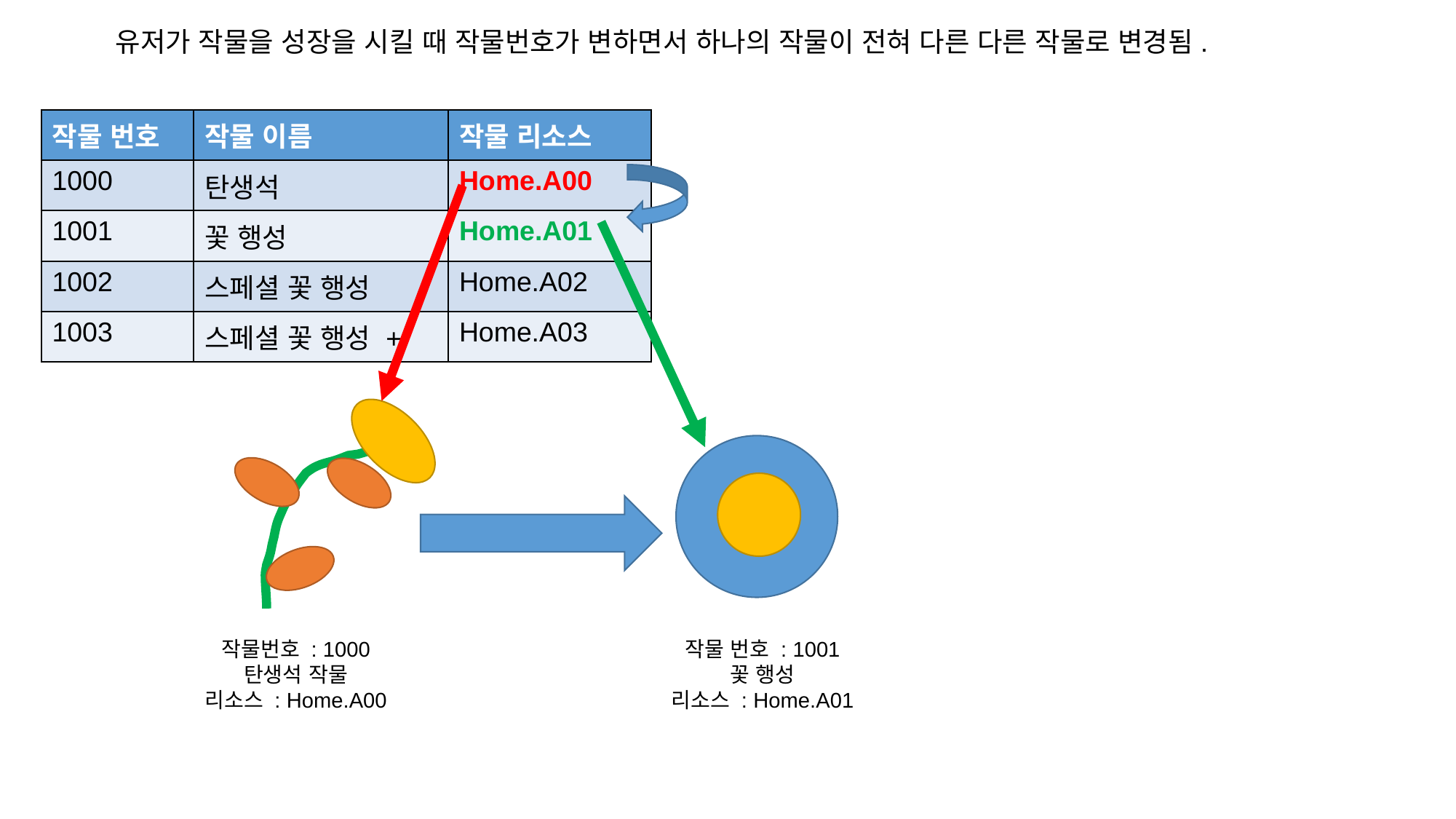

유저가 작물을 성장을 시킬 때 작물번호가 변하면서 하나의 작물이 전혀 다른 다른 작물로 변경됨.
| 작물 번호 | 작물 이름 | 작물 리소스 |
| --- | --- | --- |
| 1000 | 탄생석 | Home.A00 |
| 1001 | 꽃 행성 | Home.A01 |
| 1002 | 스페셜 꽃 행성 | Home.A02 |
| 1003 | 스페셜 꽃 행성 + | Home.A03 |

작물번호 : 1000
탄생석 작물
리소스 : Home.A00
작물 번호 : 1001
꽃 행성
리소스 : Home.A01